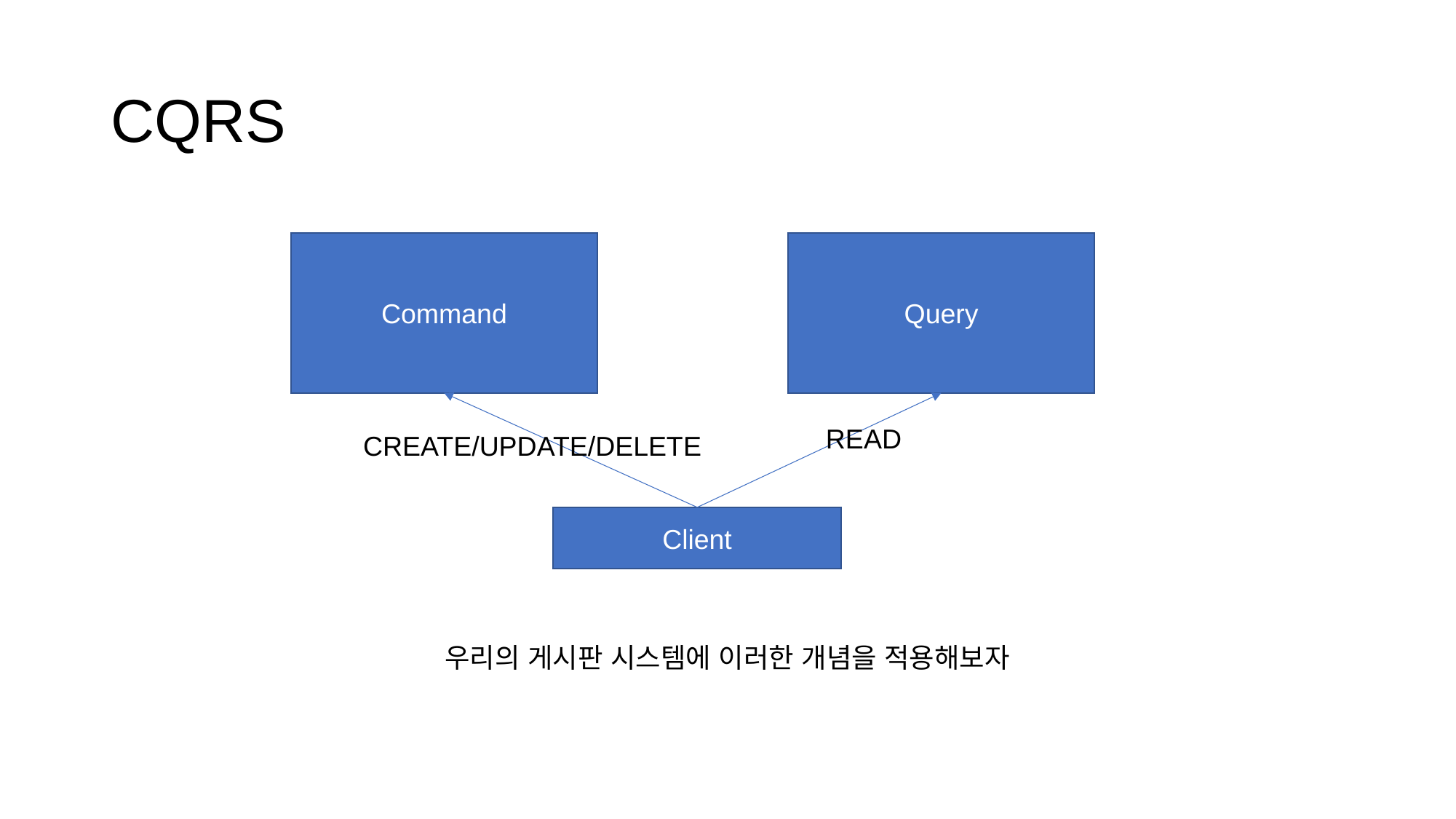

# CQRS
Command
Query
READ
CREATE/UPDATE/DELETE
Client
우리의 게시판 시스템에 이러한 개념을 적용해보자